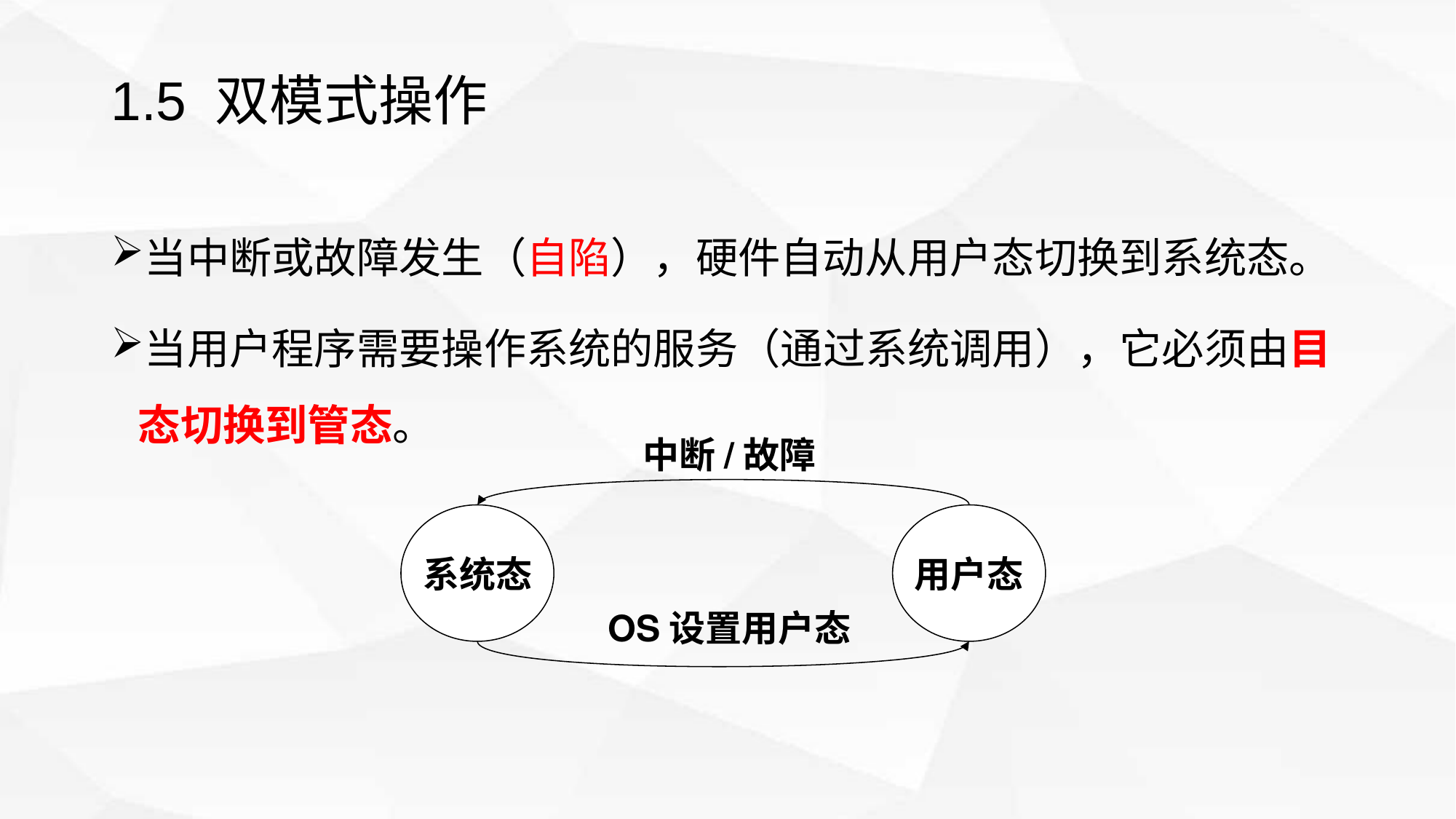

# 1.5 双模式操作
当中断或故障发生（自陷），硬件自动从用户态切换到系统态。
当用户程序需要操作系统的服务（通过系统调用），它必须由目态切换到管态。
中断/故障
系统态
用户态
OS设置用户态